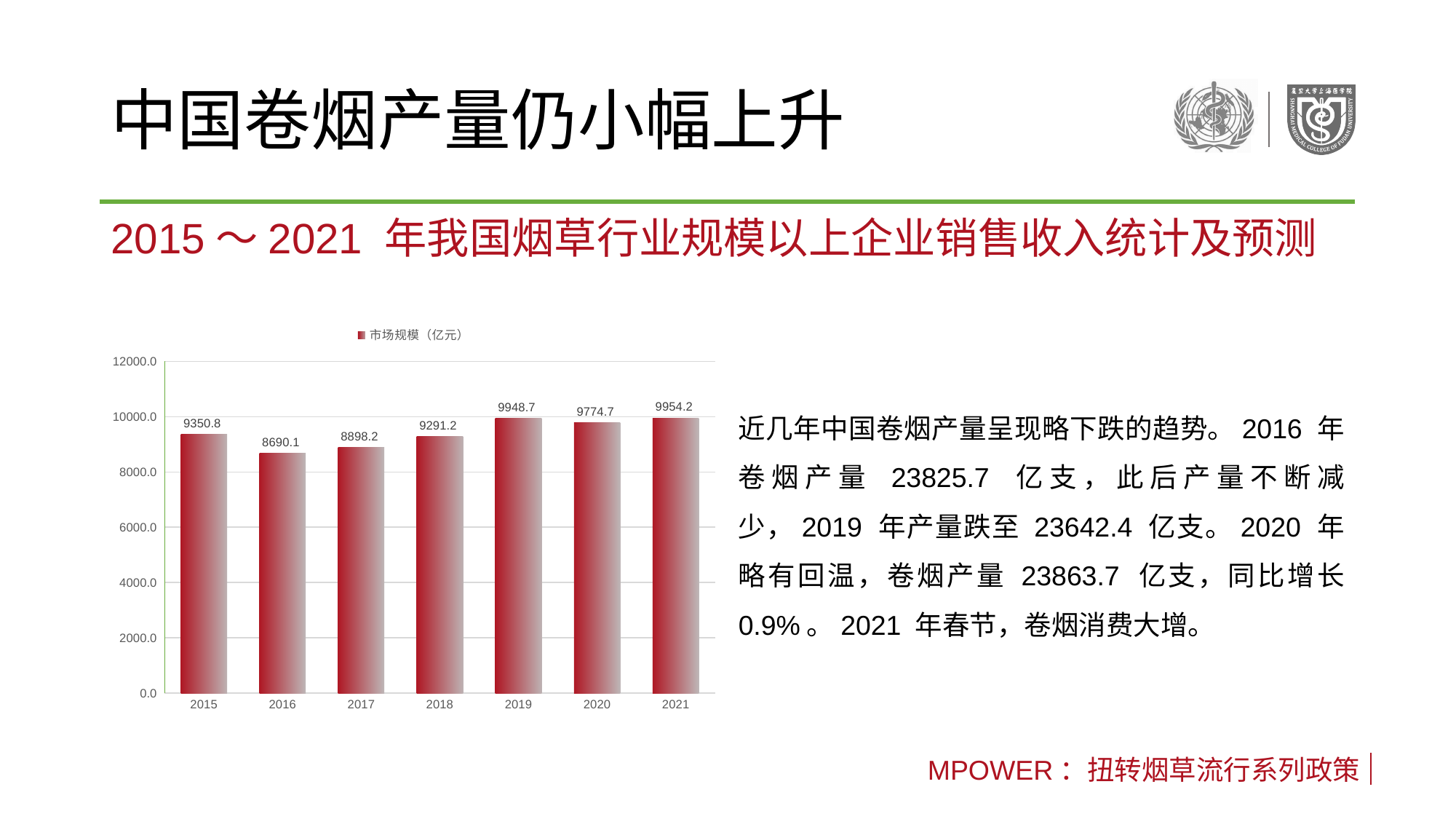

# 中国卷烟产量仍小幅上升
2015～2021 年我国烟草行业规模以上企业销售收入统计及预测

### Chart

| Category | 市场规模（亿元） |
|---|---|
| 2015 | 9350.8 |
| 2016 | 8690.1 |
| 2017 | 8898.2 |
| 2018 | 9291.2 |
| 2019 | 9948.7 |
| 2020 | 9774.7 |
| 2021 | 9954.2 |
近几年中国卷烟产量呈现略下跌的趋势。2016 年卷烟产量 23825.7 亿支，此后产量不断减少，2019 年产量跌至 23642.4 亿支。2020 年略有回温，卷烟产量 23863.7 亿支，同比增长 0.9%。2021 年春节，卷烟消费大增。